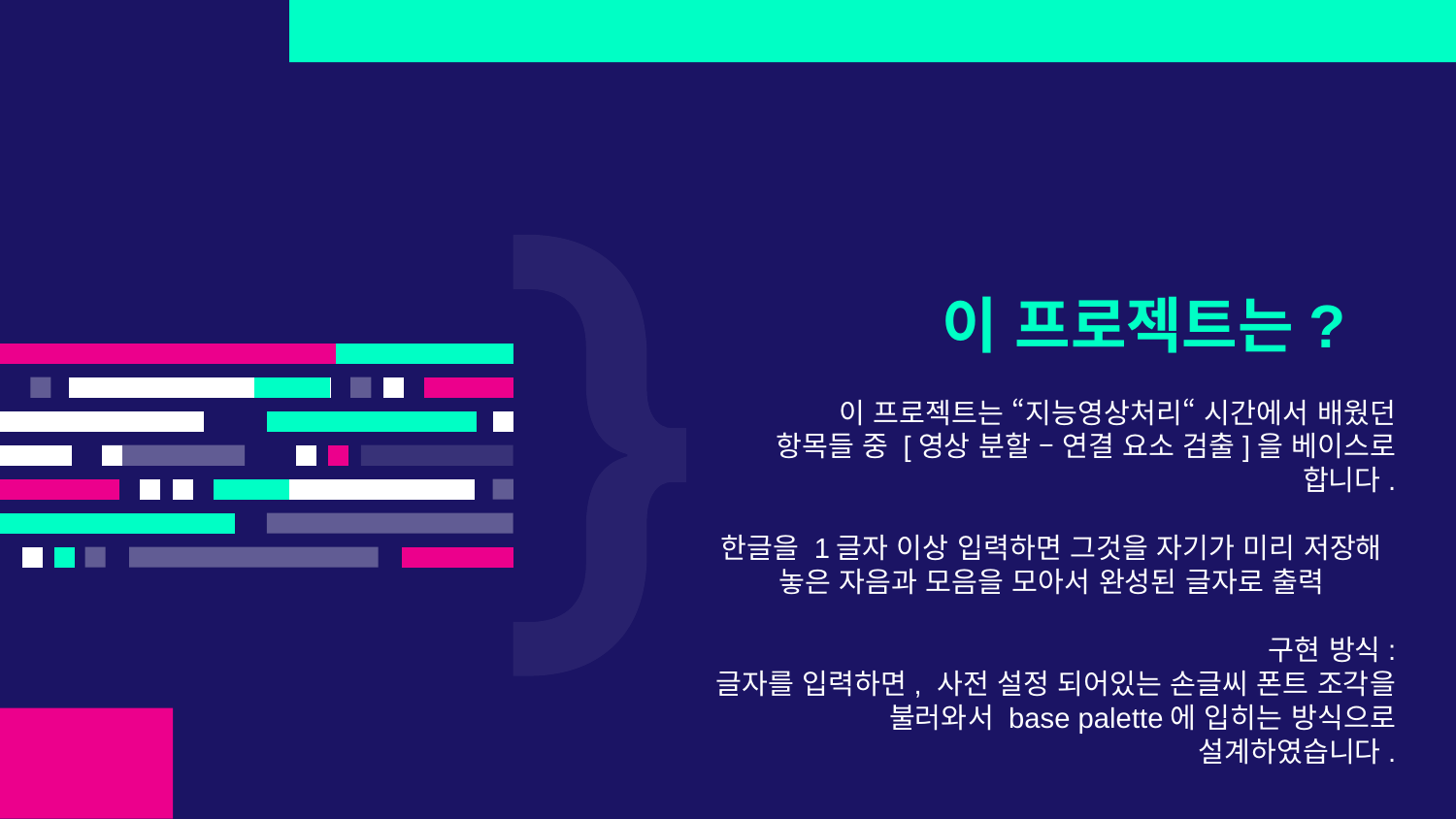

# 이 프로젝트는?
이 프로젝트는 “지능영상처리“ 시간에서 배웠던
항목들 중 [영상 분할 – 연결 요소 검출]을 베이스로 합니다.

한글을 1글자 이상 입력하면 그것을 자기가 미리 저장해 놓은 자음과 모음을 모아서 완성된 글자로 출력

구현 방식:
글자를 입력하면, 사전 설정 되어있는 손글씨 폰트 조각을 불러와서 base palette에 입히는 방식으로 설계하였습니다.